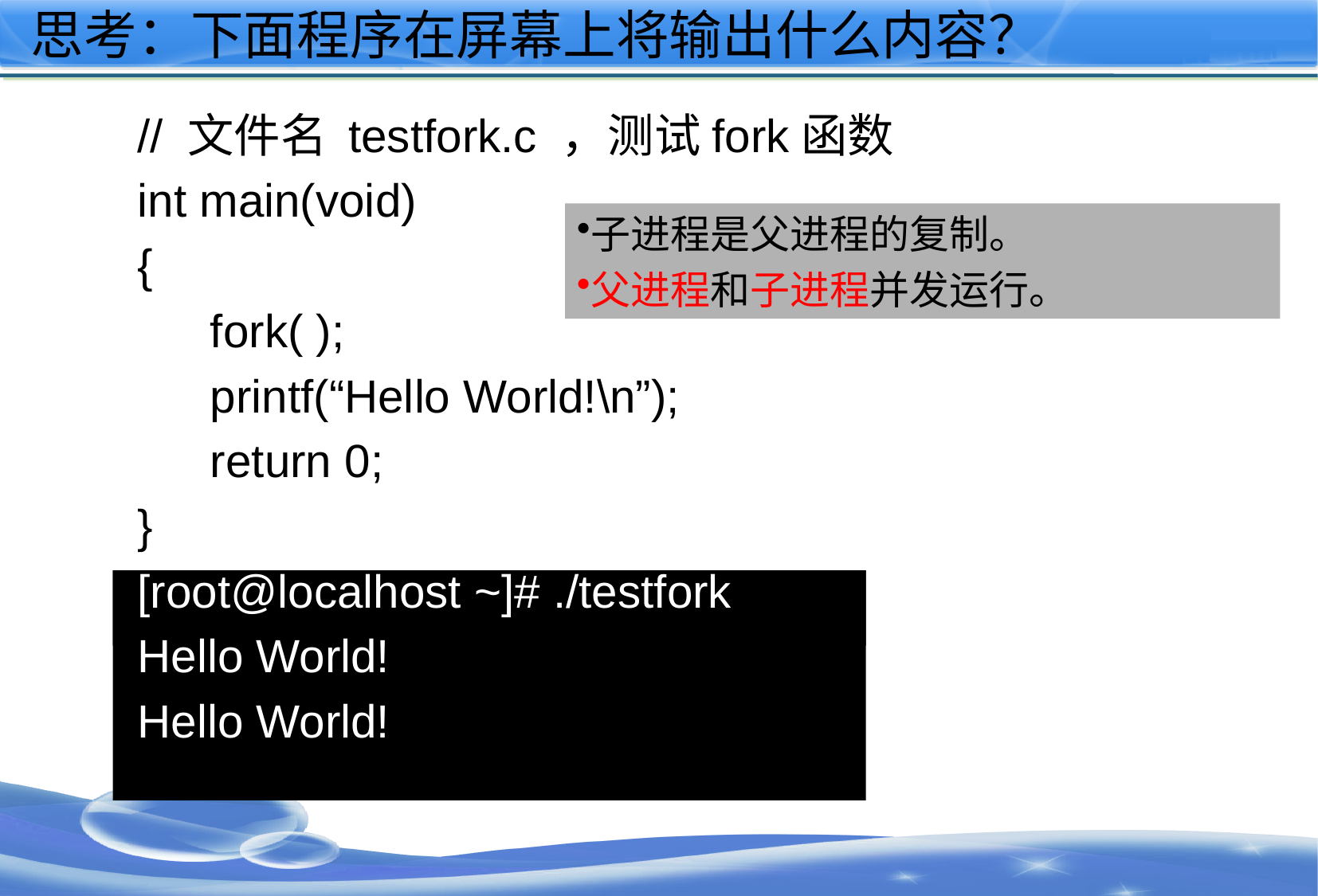

# 思考：下面程序在屏幕上将输出什么内容？
// 文件名 testfork.c ，测试fork函数
int main(void)
{
 fork( );
 printf(“Hello World!\n”);
 return 0;
}
[root@localhost ~]# ./testfork
Hello World!
Hello World!
子进程是父进程的复制。
父进程和子进程并发运行。